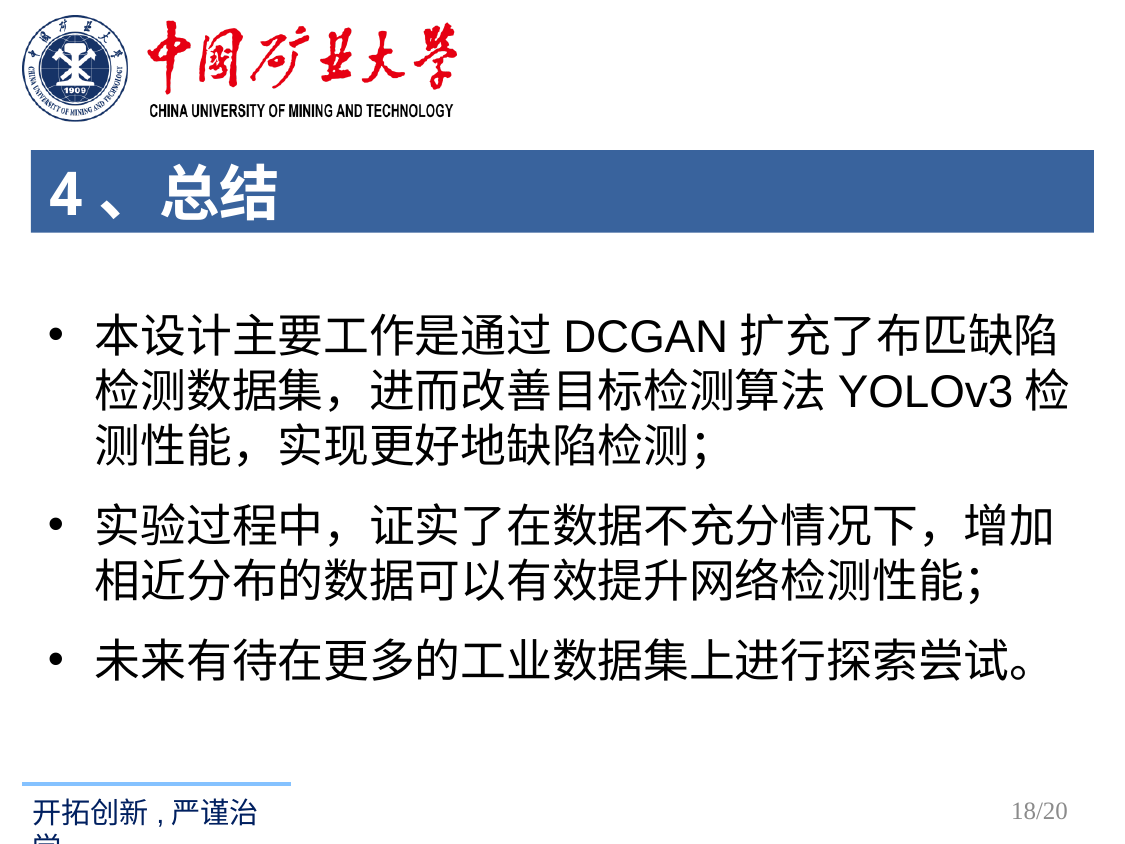

4、总结
本设计主要工作是通过DCGAN扩充了布匹缺陷检测数据集，进而改善目标检测算法YOLOv3检测性能，实现更好地缺陷检测；
实验过程中，证实了在数据不充分情况下，增加相近分布的数据可以有效提升网络检测性能；
未来有待在更多的工业数据集上进行探索尝试。

18/20